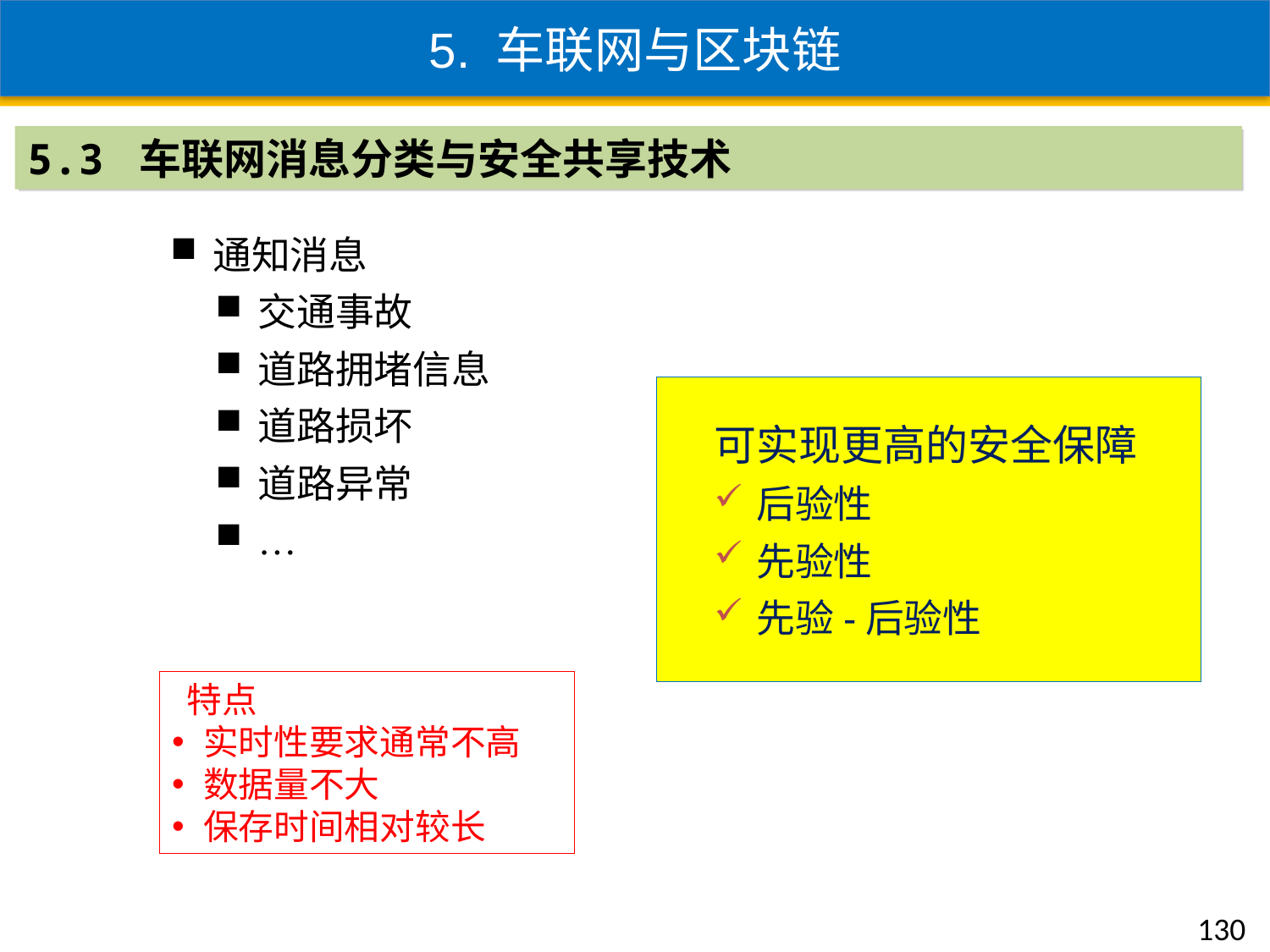

5. 车联网与区块链
5.3 车联网消息分类与安全共享技术
通知消息
交通事故
道路拥堵信息
道路损坏
道路异常
…

可实现更高的安全保障
后验性
先验性
先验-后验性
特点
 实时性要求通常不高
 数据量不大
 保存时间相对较长
130